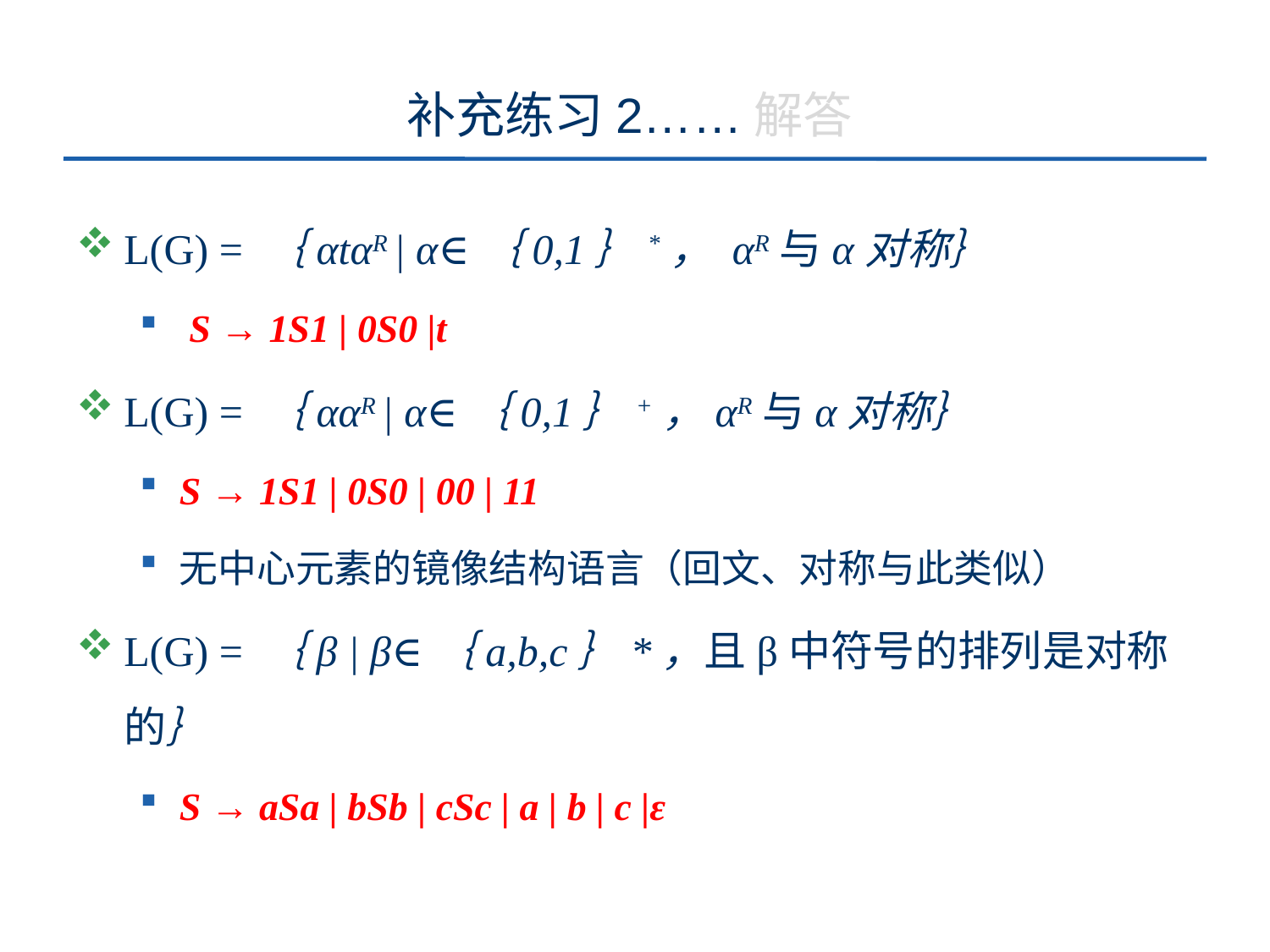

# 补充练习2……解答
L(G) = ｛αtαR | α∈｛0,1｝*， αR与α对称｝
 S → 1S1 | 0S0 |t
L(G) = ｛ααR | α∈｛0,1｝+，αR与α对称｝
S → 1S1 | 0S0 | 00 | 11
无中心元素的镜像结构语言（回文、对称与此类似）
L(G) = ｛β | β∈｛a,b,c｝*，且β中符号的排列是对称的｝
S → aSa | bSb | cSc | a | b | c |ε